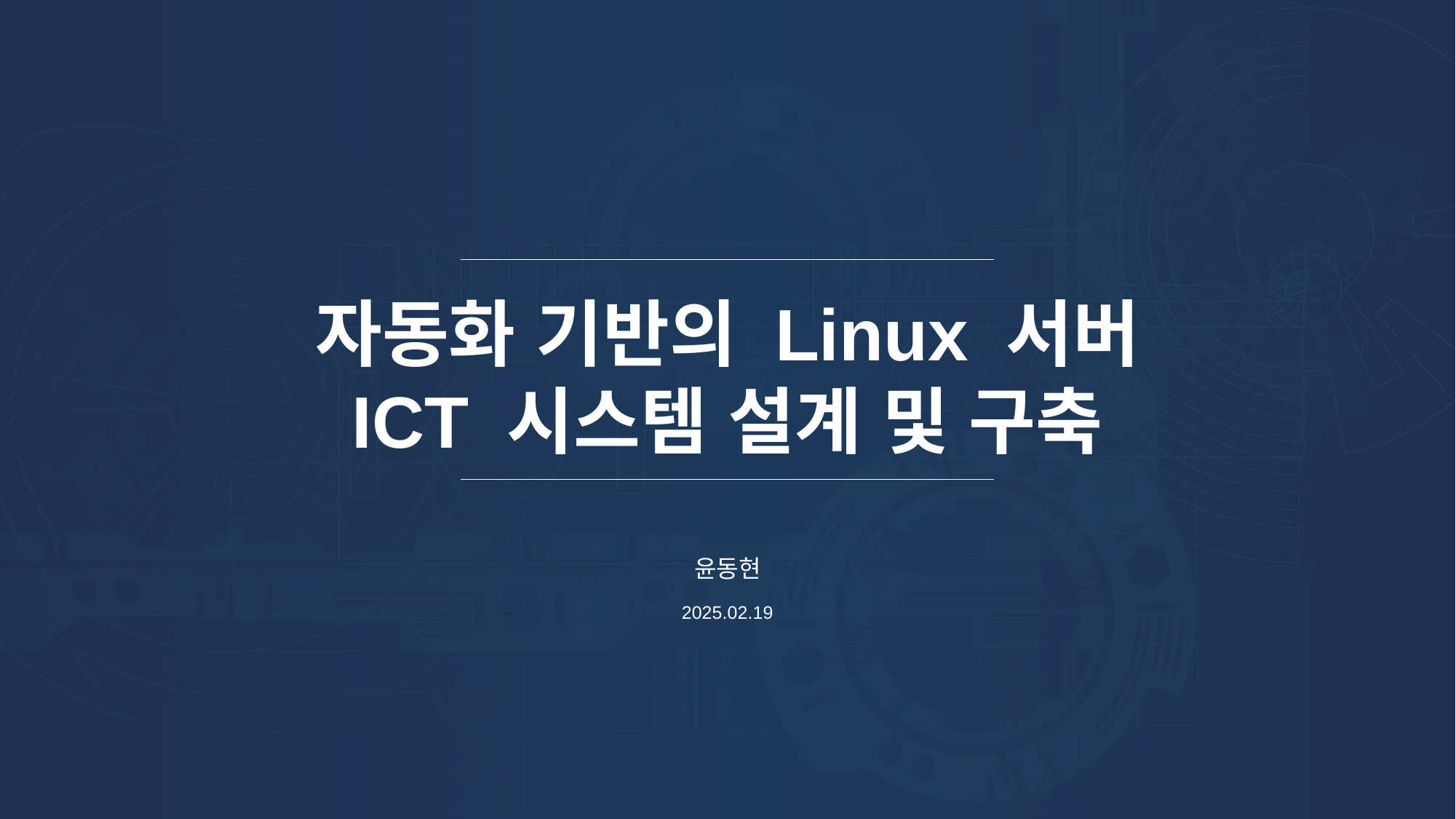

자동화 기반의 Linux 서버
ICT 시스템 설계 및 구축

윤동현
2025.02.19